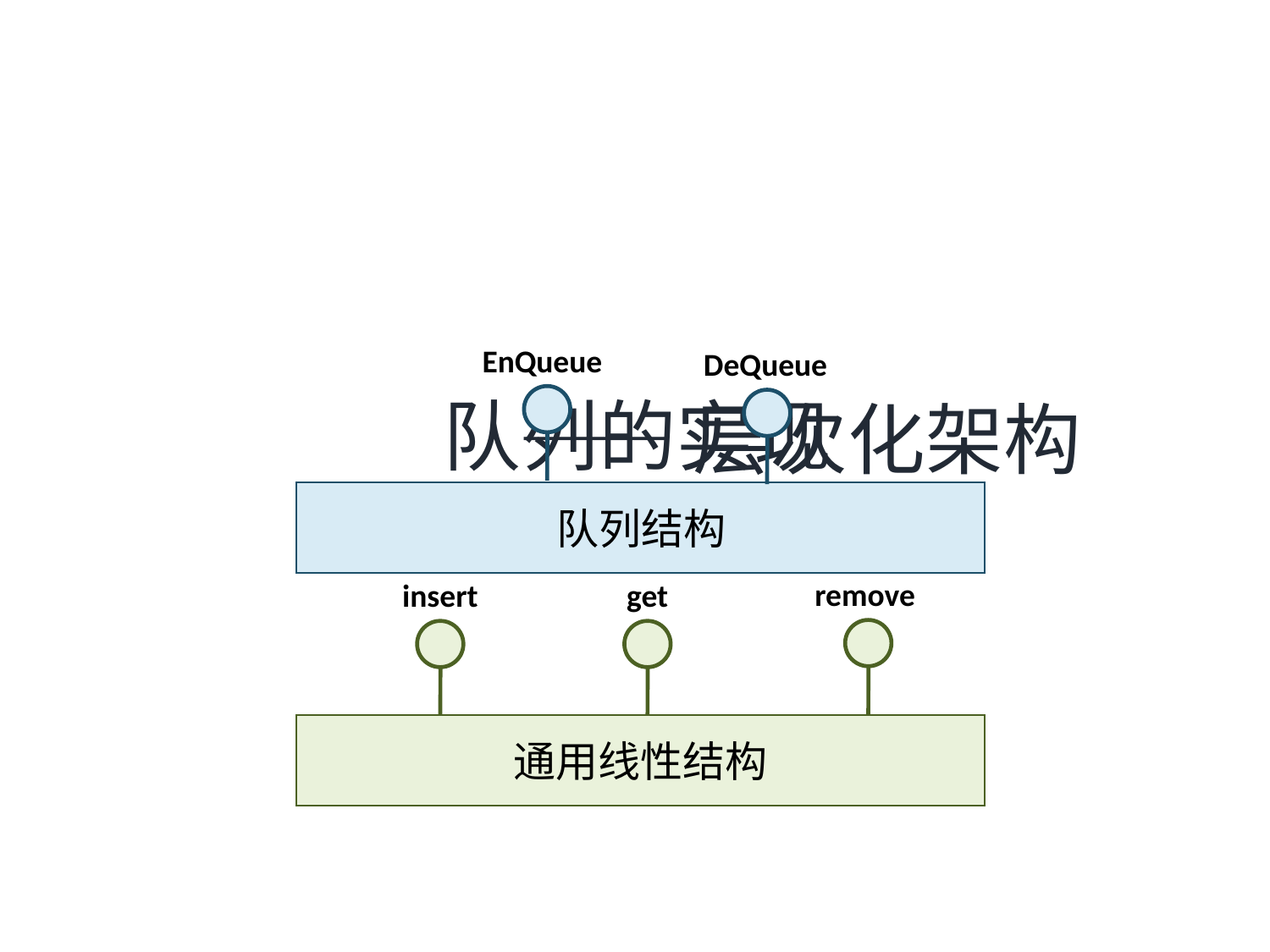

EnQueue

DeQueue

队列的实现
——层次化架构
队列结构
remove

insert

get

通用线性结构